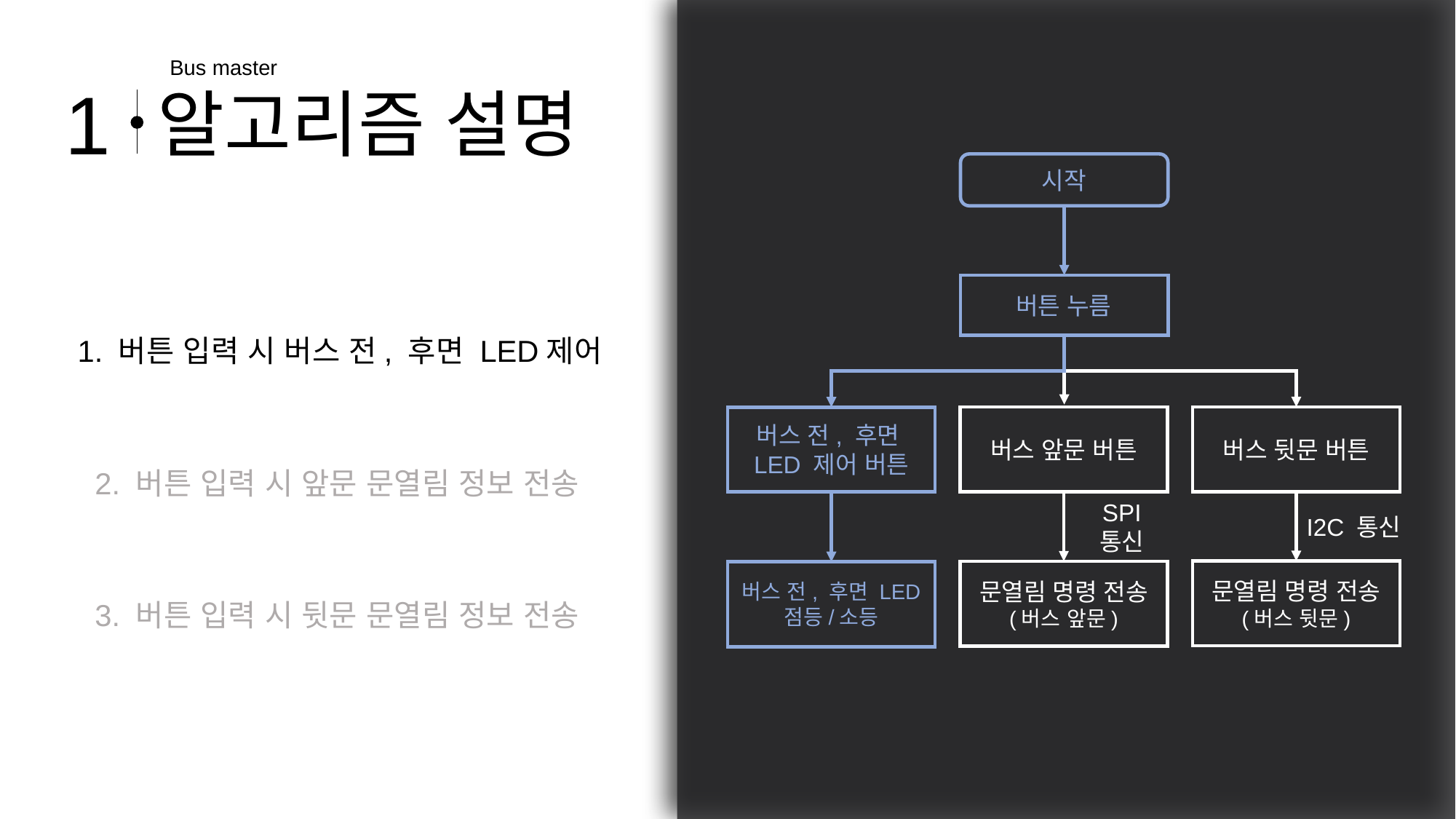

Bus master
1
알고리즘 설명

시작
버튼 누름
버스 전, 후면
LED 제어 버튼
버스 전, 후면 LED
점등/소등
1. 버튼 입력 시 버스 전, 후면 LED제어

버스 뒷문 버튼

버스 앞문 버튼
2. 버튼 입력 시 앞문 문열림 정보 전송
SPI 통신
I2C 통신

문열림 명령 전송
(버스 뒷문)

문열림 명령 전송
(버스 앞문)
3. 버튼 입력 시 뒷문 문열림 정보 전송